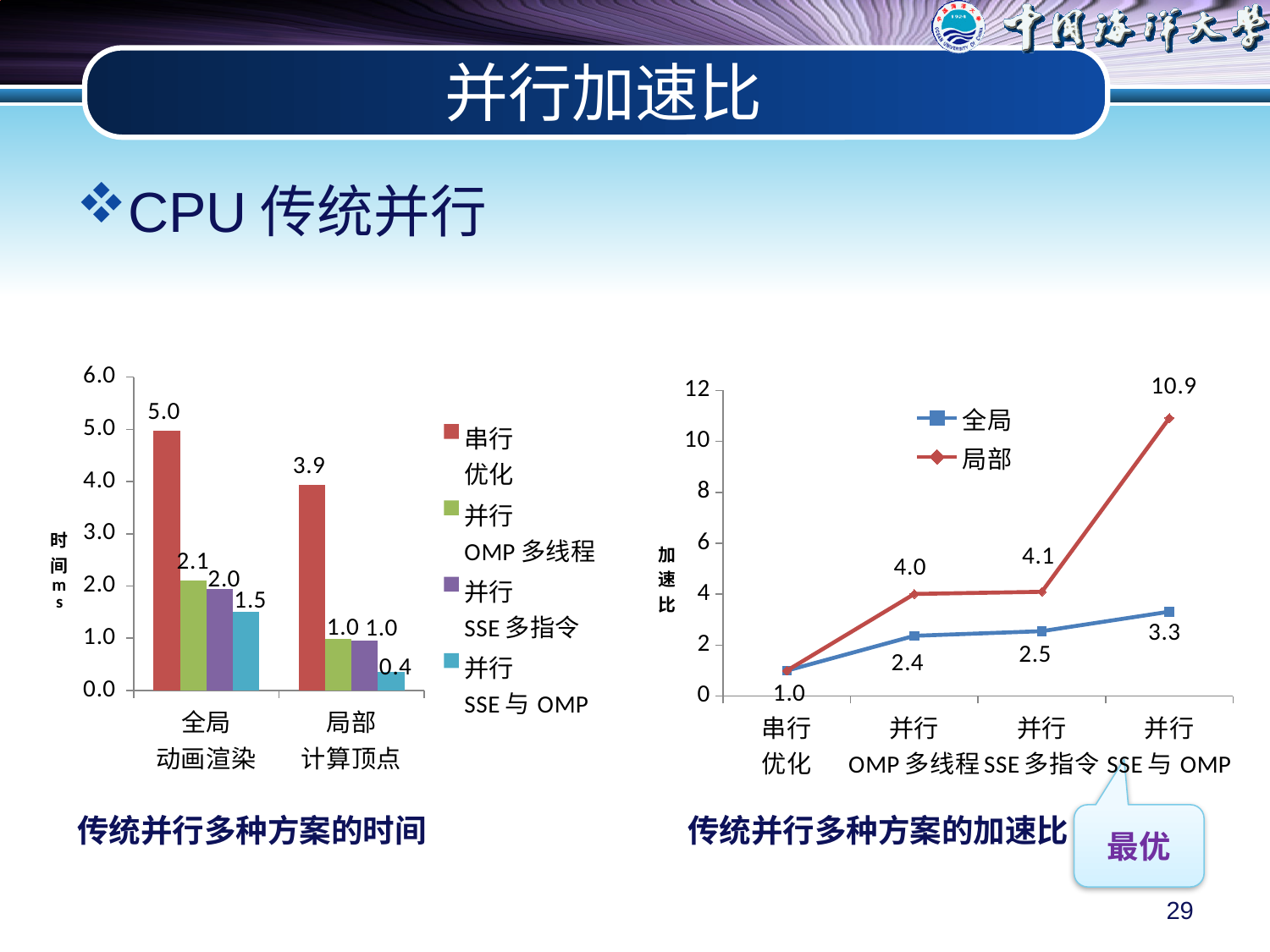

### Chart

| Category | 串行
优化 | 并行
多线程 | 并行
多指令 | 并行
线程与指令 |
|---|---|---|---|---|
| 全局
动画渲染 | 4.970000000000002 | 3.2800000000000002 | 1.9500000000000073 | 3.0 |
| 局部
计算顶点 | 3.9299999999999997 | 0.98 | 0.9600000000000006 | 0.52 |

### Chart

| Category | 全局 | 局部 |
|---|---|---|
| 串行
优化 | 1.0 | 1.0 |
| 并行
多线程 | 1.5152439024390238 | 4.010204081632653 |
| 并行
多指令 | 2.548717948717985 | 4.09375 |
| 并行
线程与指令 | 1.6566666666666665 | 7.557692307692308 |
# 并行加速比
CPU传统并行

### Chart

| Category | 串行
优化 | 并行
OMP多线程 | 并行
SSE多指令 | 并行
SSE与OMP |
|---|---|---|---|---|
| 全局
动画渲染 | 4.97 | 2.1 | 1.95 | 1.5 |
| 局部
计算顶点 | 3.93 | 0.98 | 0.96 | 0.36 |

### Chart

| Category | 全局 | 局部 |
|---|---|---|
| 串行
优化 | 1.0 | 1.0 |
| 并行
OMP多线程 | 2.3666666666666663 | 4.010204081632653 |
| 并行
SSE多指令 | 2.5487179487179485 | 4.09375 |
| 并行
SSE与OMP | 3.313333333333333 | 10.916666666666668 |
传统并行多种方案的时间
传统并行多种方案的加速比
最优
29